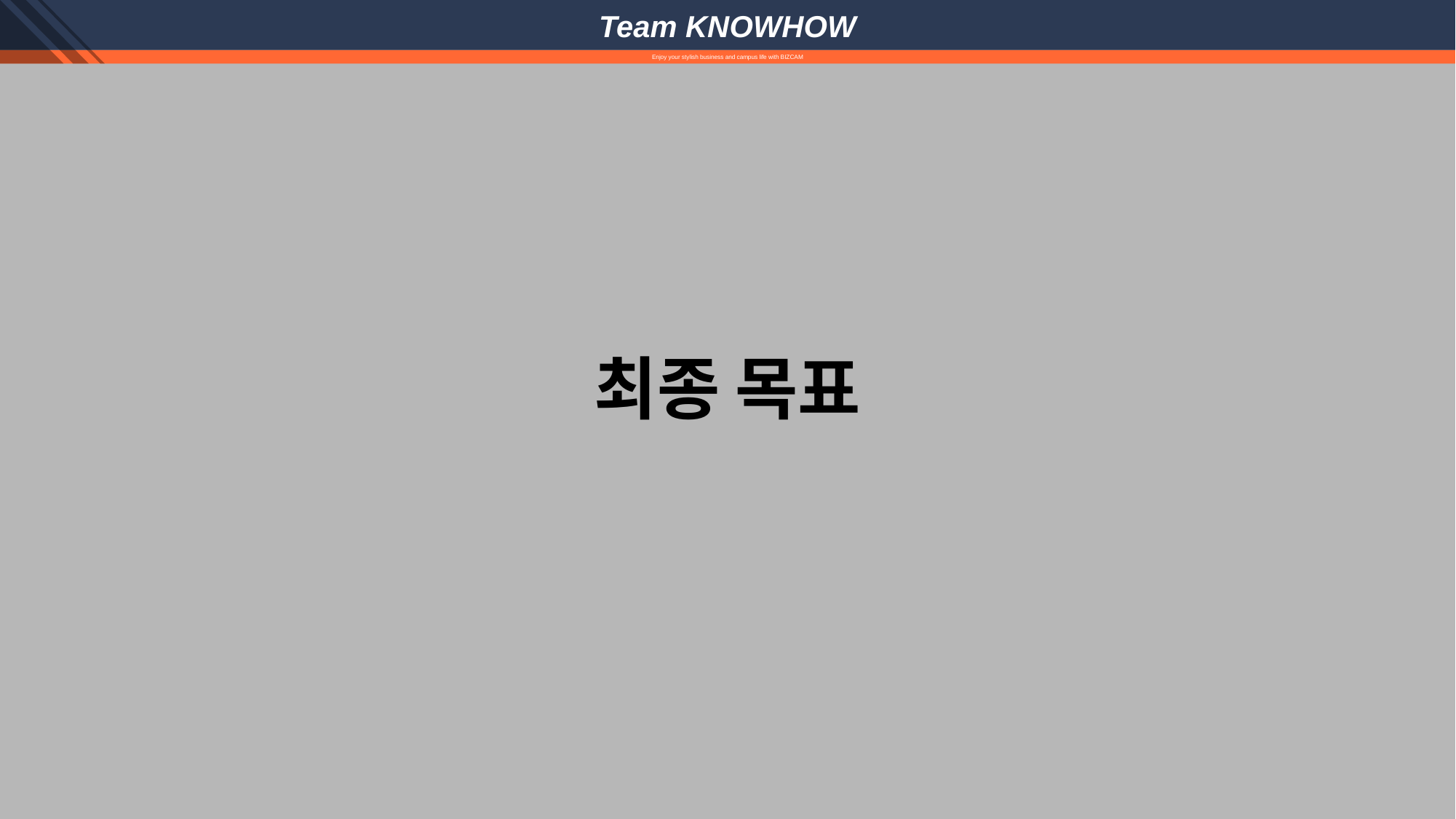

Team KNOWHOW

Enjoy your stylish business and campus life with BIZCAM
최종 목표